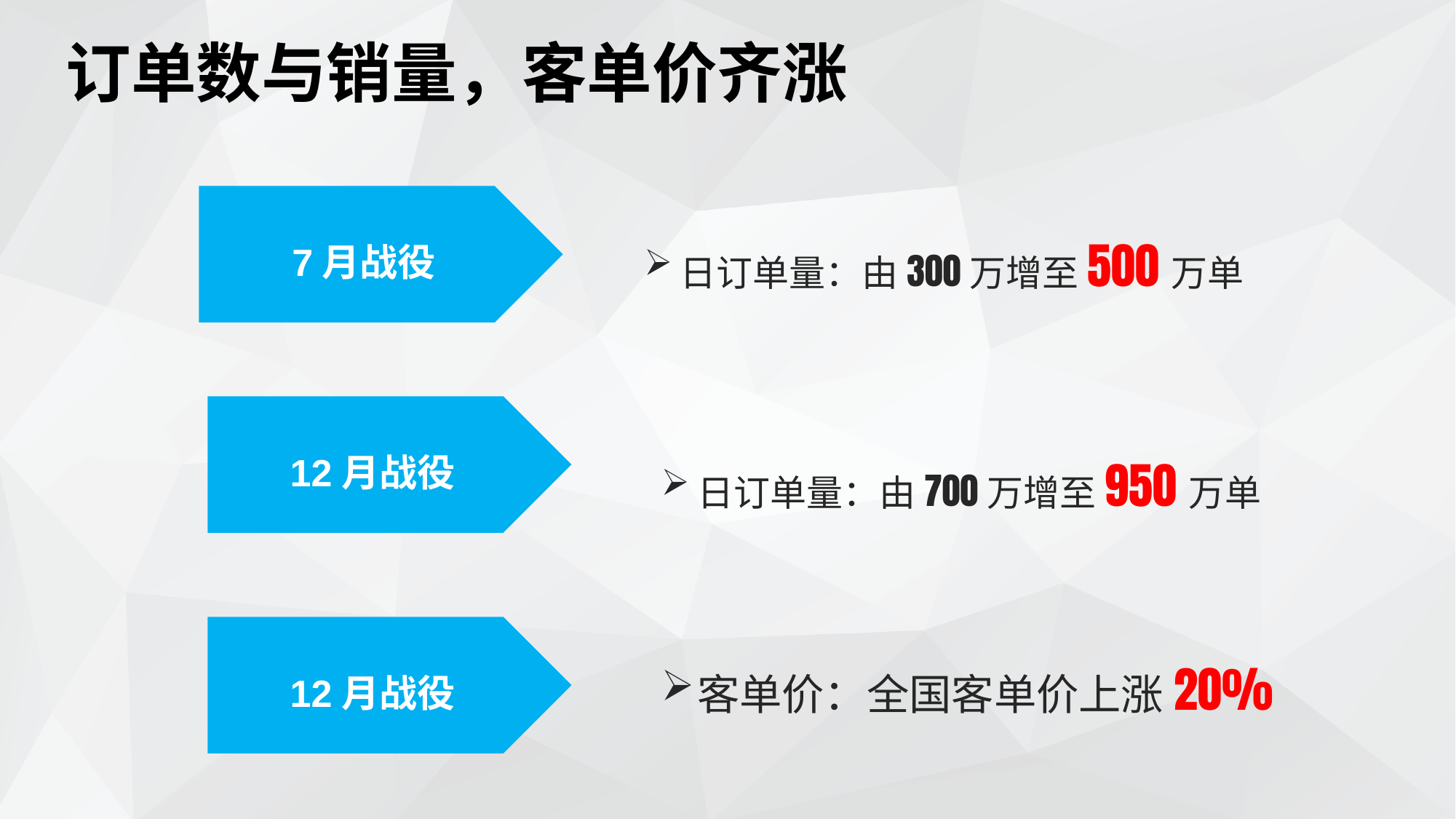

# 订单数与销量，客单价齐涨
7月战役
日订单量：由300万增至500万单
日订单量：由700万增至950万单

客单价：全国客单价上涨20%

12月战役
12月战役